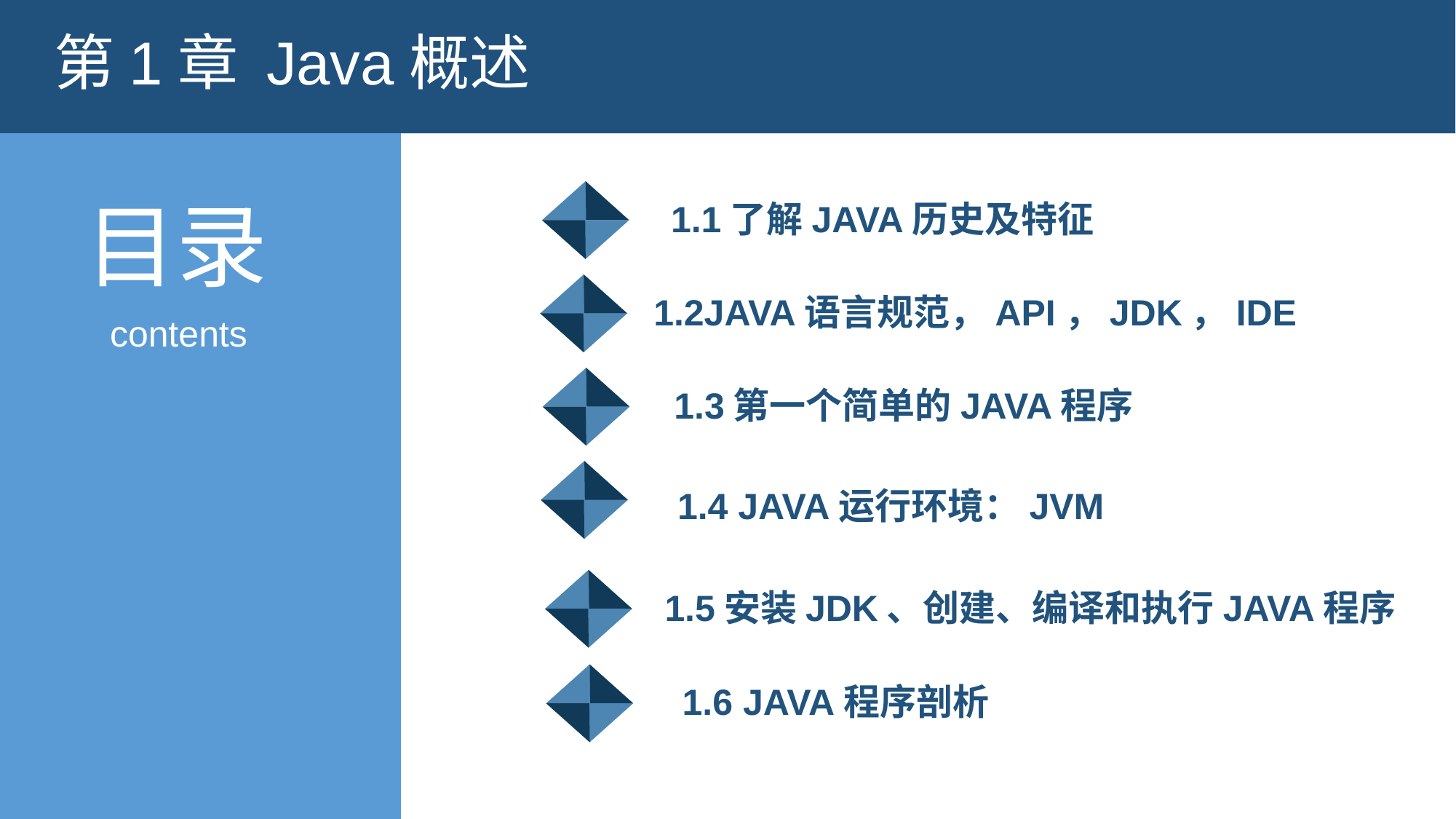

第1章 Java概述

1.1了解Java历史及特征

1.2JAVA语言规范，API，JDK，IDE

1.3第一个简单的JAVA程序

1.4 JAVA运行环境：JVM

1.5安装JDK、创建、编译和执行JAVA程序

1.6 Java程序剖析